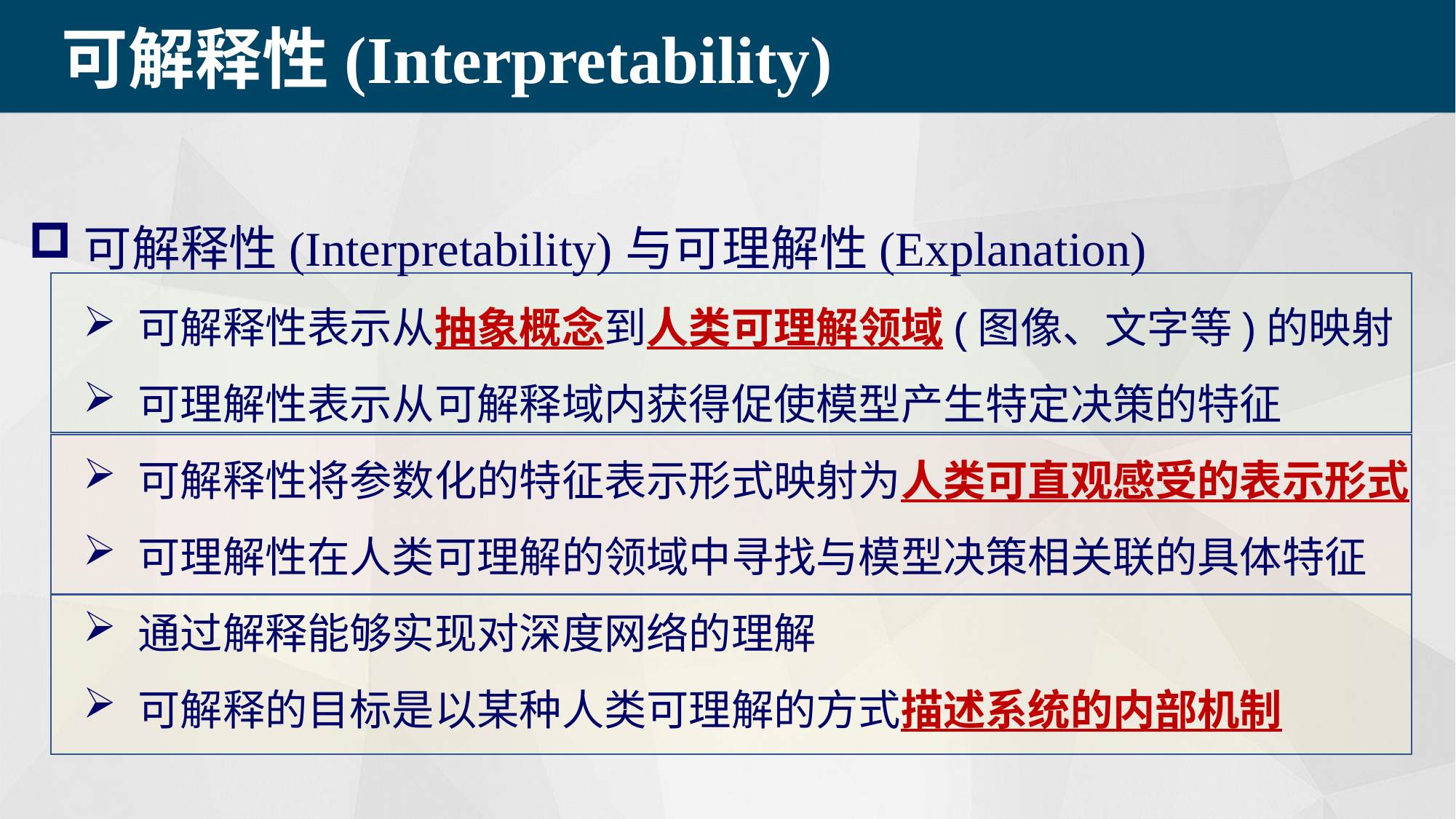

可解释性(Interpretability)
可解释性(Interpretability)与可理解性(Explanation)
可解释性表示从抽象概念到人类可理解领域(图像、文字等)的映射
可理解性表示从可解释域内获得促使模型产生特定决策的特征
可解释性将参数化的特征表示形式映射为人类可直观感受的表示形式
可理解性在人类可理解的领域中寻找与模型决策相关联的具体特征
通过解释能够实现对深度网络的理解
可解释的目标是以某种人类可理解的方式描述系统的内部机制